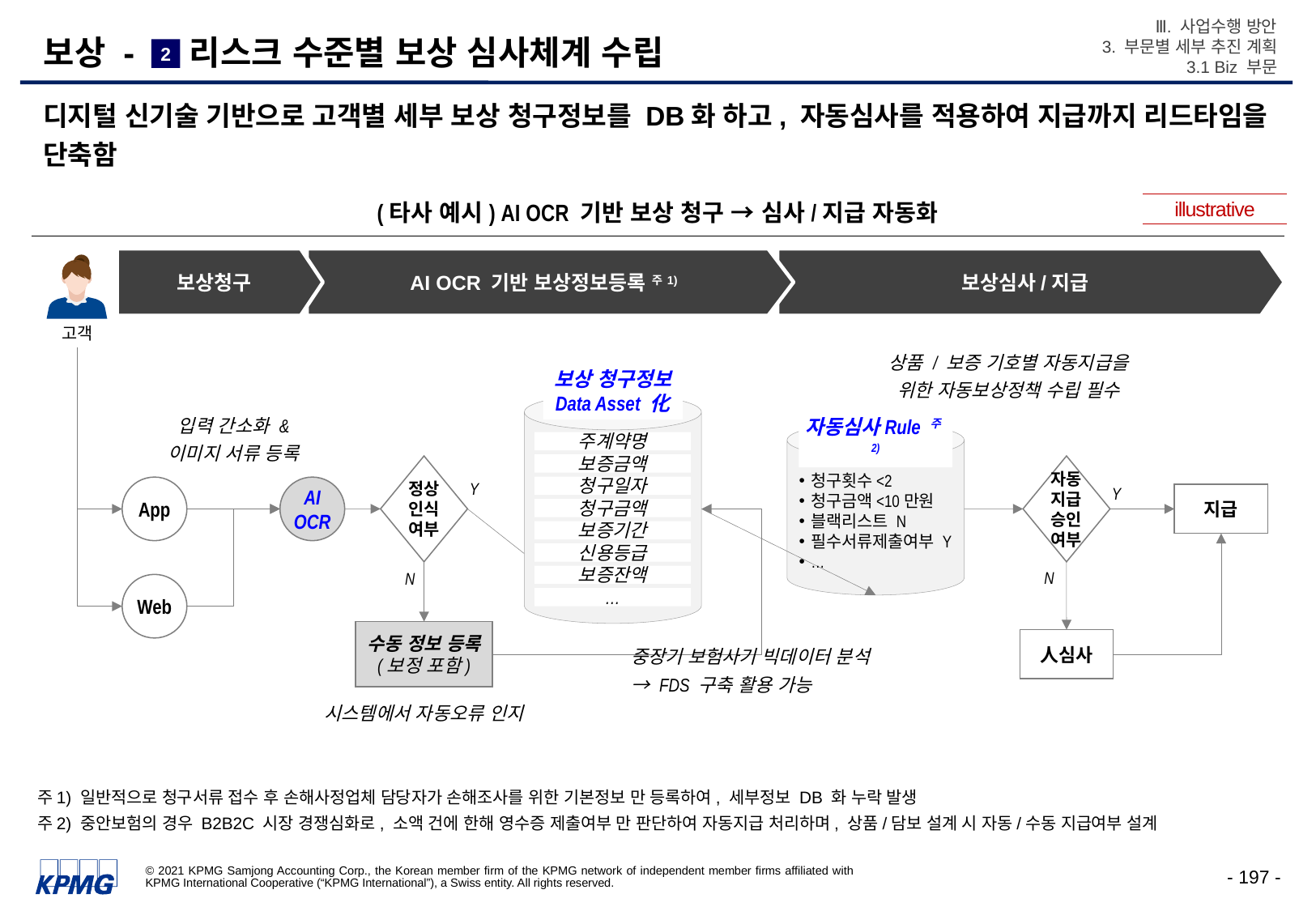

Ⅲ. 사업수행 방안
3. 부문별 세부 추진 계획
3.1 Biz 부문
# 보상 -     리스크 수준별 보상 심사체계 수립
2
디지털 신기술 기반으로 고객별 세부 보상 청구정보를 DB화 하고, 자동심사를 적용하여 지급까지 리드타임을 단축함
illustrative
(타사 예시) AI OCR 기반 보상 청구 → 심사/지급 자동화
보상청구
AI OCR 기반 보상정보등록 주1)
보상심사/지급

고객
상품 / 보증 기호별 자동지급을 위한 자동보상정책 수립 필수
보상 청구정보
Data Asset 化

주계약명
보증금액
청구일자
청구금액
보증기간
신용등급
보증잔액
…
입력 간소화 &
이미지 서류 등록
자동심사Rule 주2)

정상인식
여부
자동지급승인여부
청구횟수<2
청구금액<10만원
블랙리스트 N
필수서류제출여부 Y
…
Y
Y
App
AI
OCR
지급
N
N
Web
수동 정보 등록
(보정 포함)
人심사
중장기 보험사기 빅데이터 분석
→ FDS 구축 활용 가능
시스템에서 자동오류 인지
주1) 일반적으로 청구서류 접수 후 손해사정업체 담당자가 손해조사를 위한 기본정보 만 등록하여, 세부정보 DB 화 누락 발생
주2) 중안보험의 경우 B2B2C 시장 경쟁심화로, 소액 건에 한해 영수증 제출여부 만 판단하여 자동지급 처리하며, 상품/담보 설계 시 자동/수동 지급여부 설계